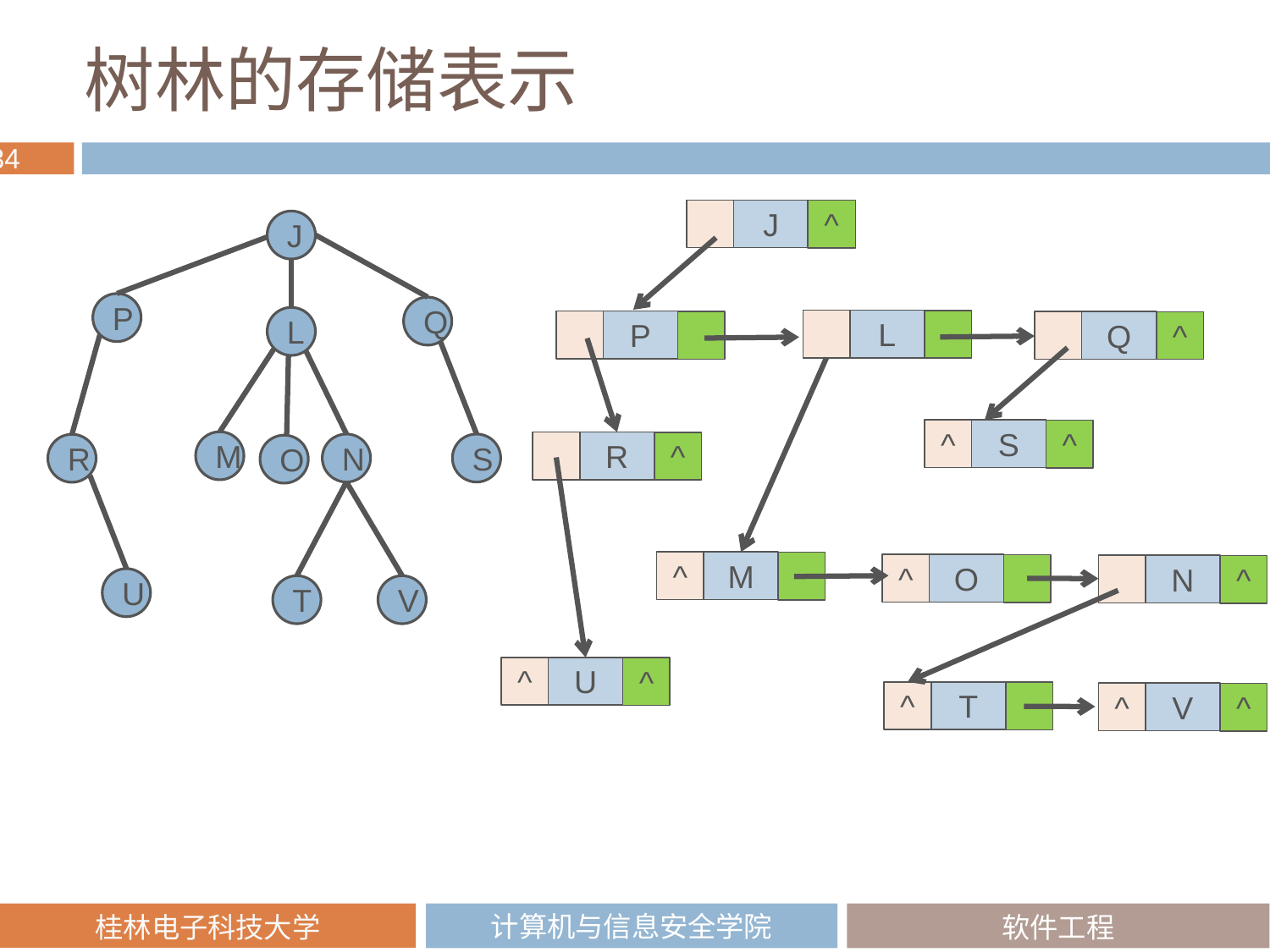

# 树林的存储表示
J

^
J
P
Q
L
L

P

Q

^
S
^
^
M
R

^
N
S
R
O
M
^

O
^

N

^
U
T
V
U
^
^
T
^

V
^
^